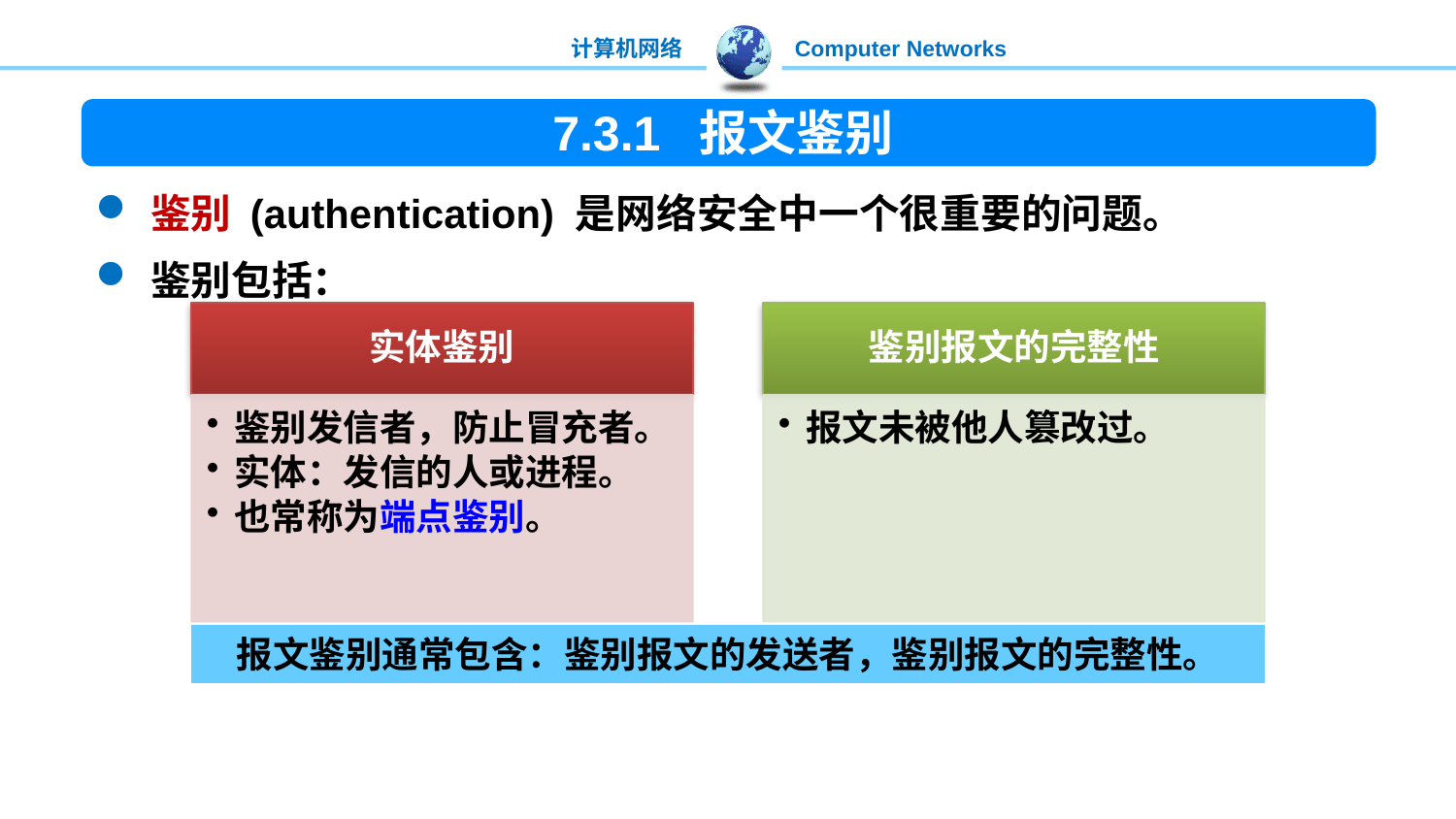

7.3.1  报文鉴别

鉴别 (authentication) 是网络安全中一个很重要的问题。
鉴别包括：
实体鉴别
鉴别发信者，防止冒充者。
实体：发信的人或进程。
也常称为端点鉴别。
鉴别报文的完整性
报文未被他人篡改过。
报文鉴别通常包含：鉴别报文的发送者，鉴别报文的完整性。